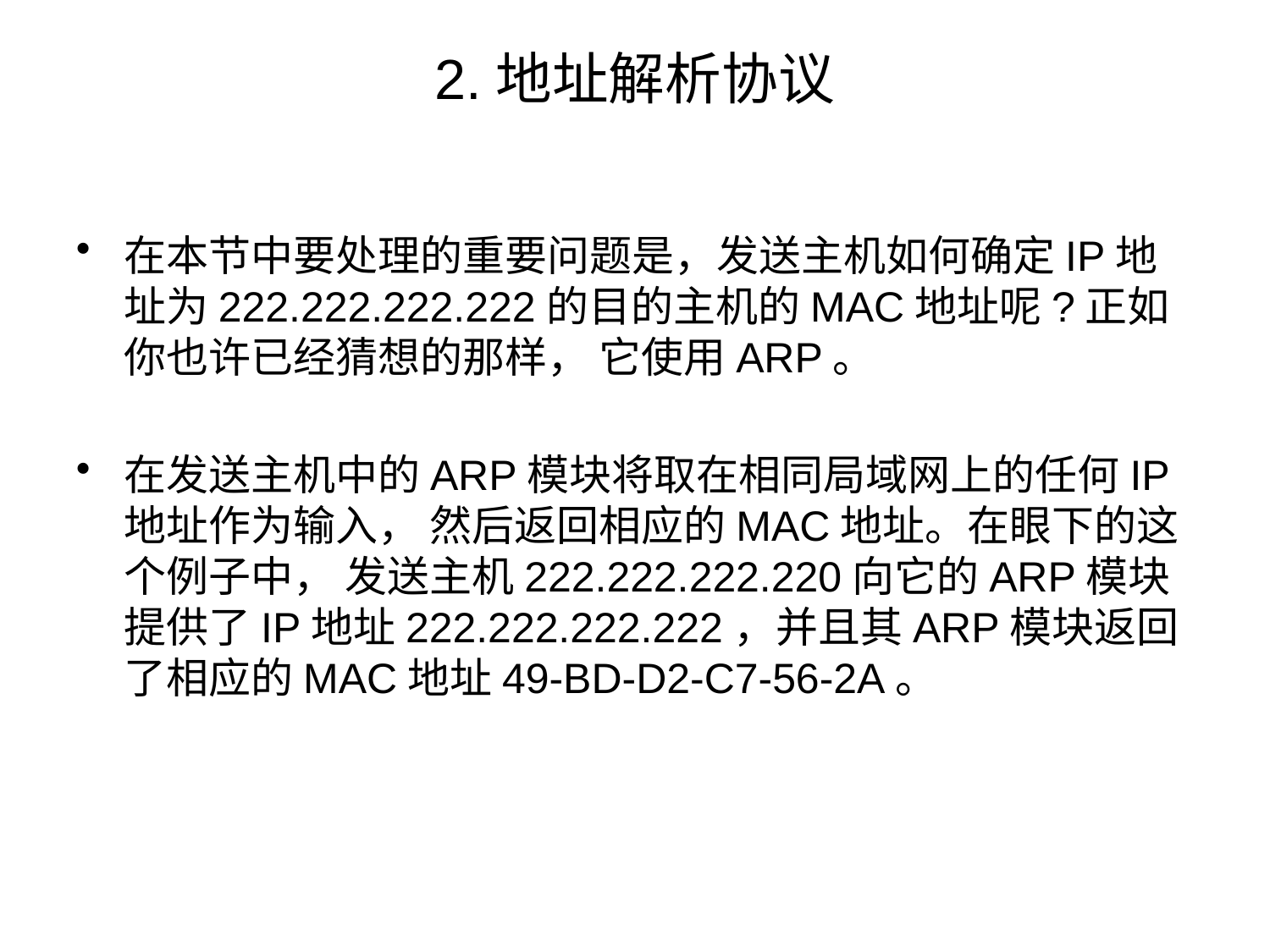

# 2.地址解析协议
在本节中要处理的重要问题是，发送主机如何确定IP地址为222.222.222.222的目的主机的MAC地址呢?正如你也许已经猜想的那样， 它使用ARP。

在发送主机中的ARP模块将取在相同局域网上的任何IP地址作为输入， 然后返回相应的MAC地址。在眼下的这个例子中， 发送主机222.222.222.220向它的ARP模块提供了IP地址222.222.222.222，并且其ARP模块返回了相应的MAC地址49-BD-D2-C7-56-2A。